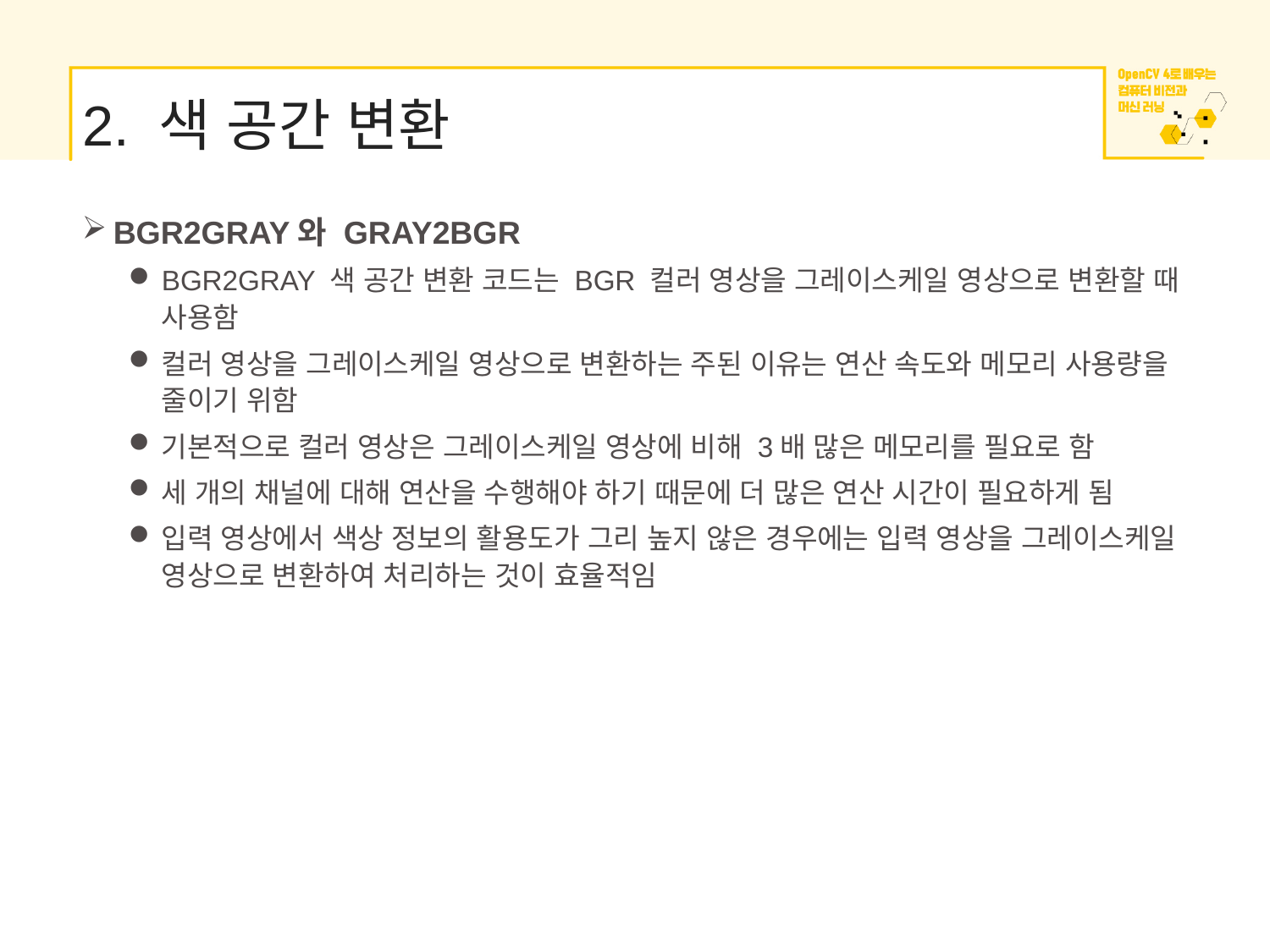

# 2. 색 공간 변환
BGR2GRAY와 GRAY2BGR
BGR2GRAY 색 공간 변환 코드는 BGR 컬러 영상을 그레이스케일 영상으로 변환할 때 사용함
컬러 영상을 그레이스케일 영상으로 변환하는 주된 이유는 연산 속도와 메모리 사용량을 줄이기 위함
기본적으로 컬러 영상은 그레이스케일 영상에 비해 3배 많은 메모리를 필요로 함
세 개의 채널에 대해 연산을 수행해야 하기 때문에 더 많은 연산 시간이 필요하게 됨
입력 영상에서 색상 정보의 활용도가 그리 높지 않은 경우에는 입력 영상을 그레이스케일 영상으로 변환하여 처리하는 것이 효율적임